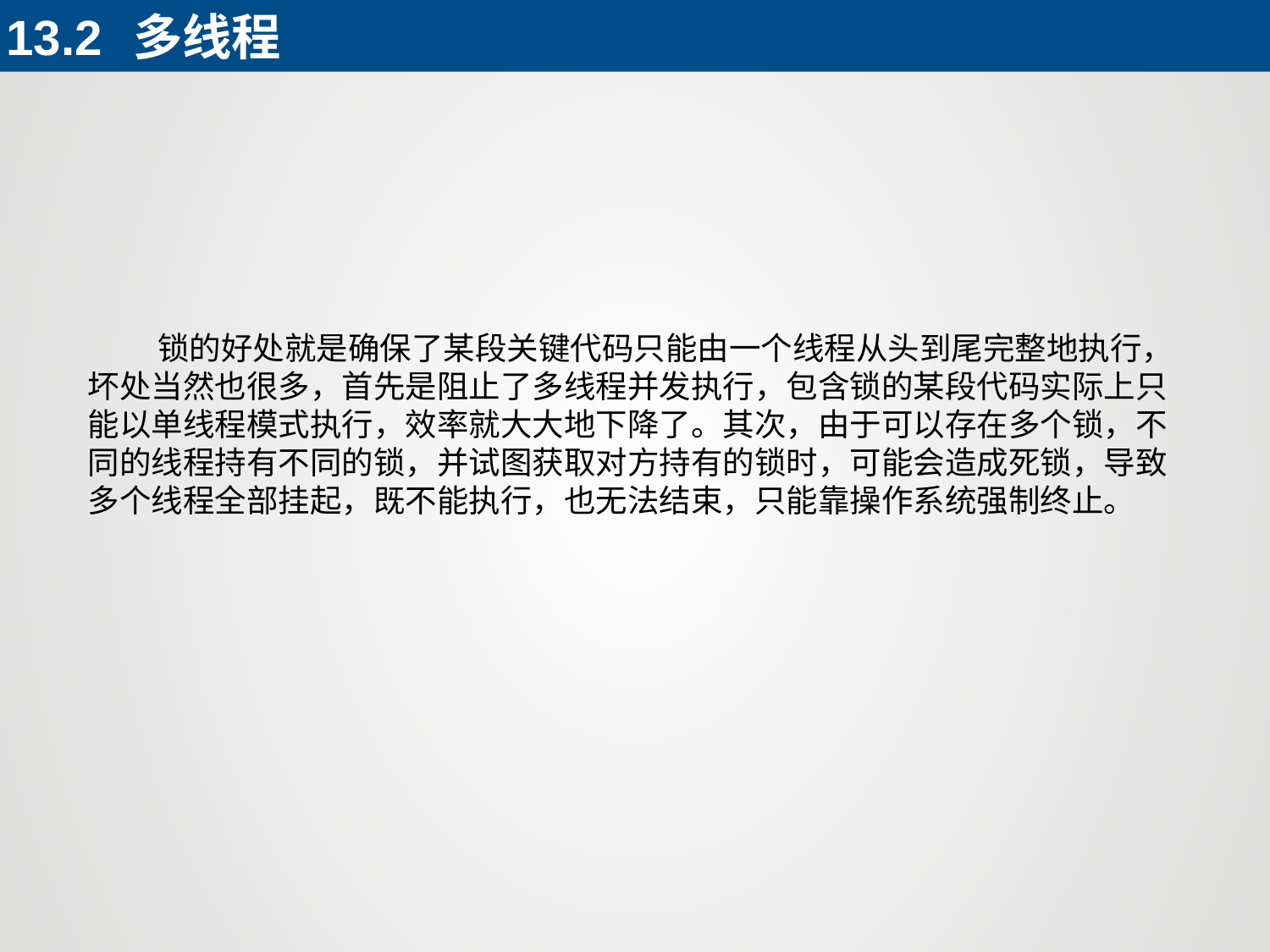

13.2	多线程
       锁的好处就是确保了某段关键代码只能由一个线程从头到尾完整地执行，坏处当然也很多，首先是阻止了多线程并发执行，包含锁的某段代码实际上只能以单线程模式执行，效率就大大地下降了。其次，由于可以存在多个锁，不同的线程持有不同的锁，并试图获取对方持有的锁时，可能会造成死锁，导致多个线程全部挂起，既不能执行，也无法结束，只能靠操作系统强制终止。